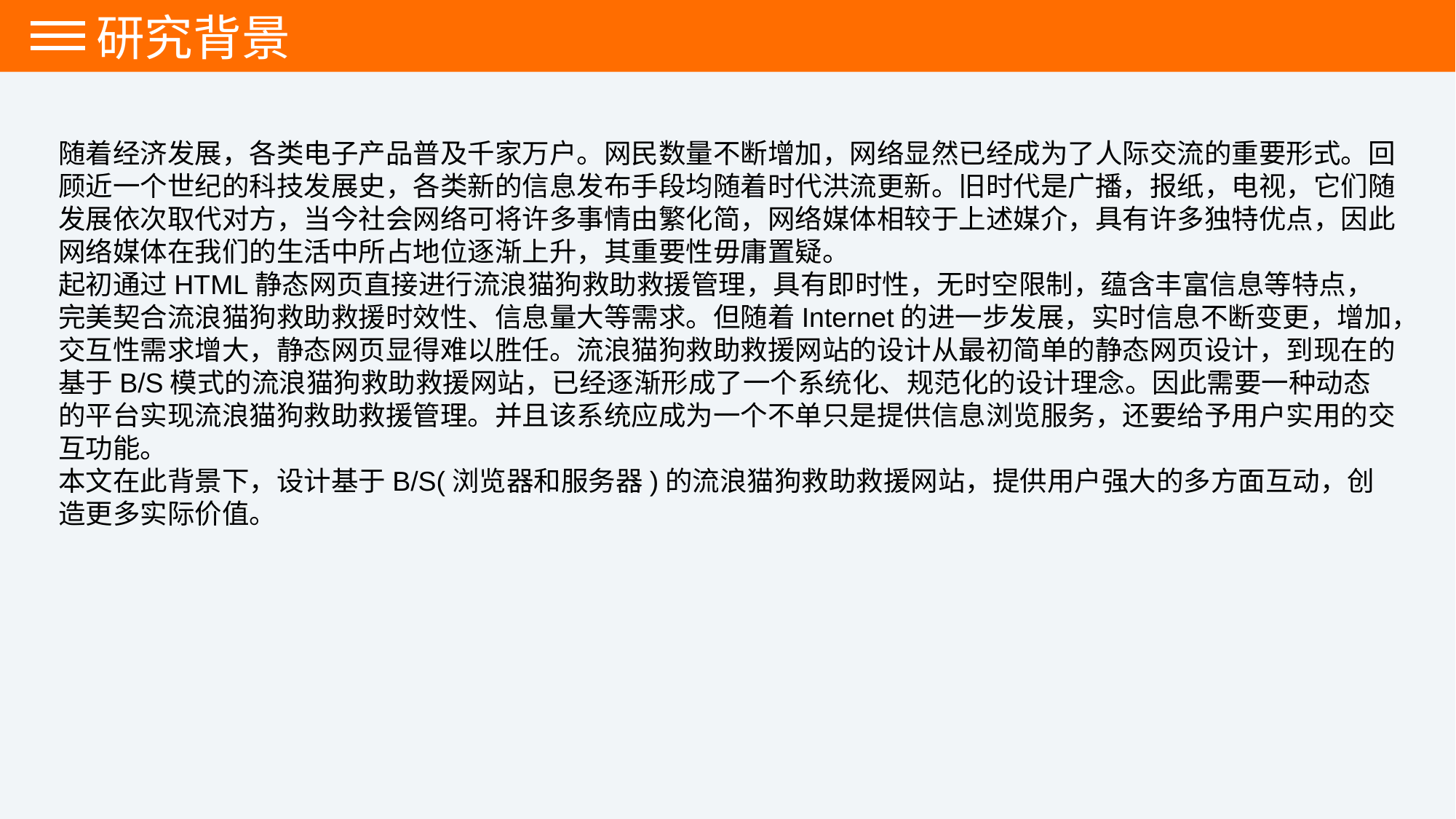

研究背景
随着经济发展，各类电子产品普及千家万户。网民数量不断增加，网络显然已经成为了人际交流的重要形式。回顾近一个世纪的科技发展史，各类新的信息发布手段均随着时代洪流更新。旧时代是广播，报纸，电视，它们随发展依次取代对方，当今社会网络可将许多事情由繁化简，网络媒体相较于上述媒介，具有许多独特优点，因此网络媒体在我们的生活中所占地位逐渐上升，其重要性毋庸置疑。
起初通过HTML静态网页直接进行流浪猫狗救助救援管理，具有即时性，无时空限制，蕴含丰富信息等特点，完美契合流浪猫狗救助救援时效性、信息量大等需求。但随着Internet的进一步发展，实时信息不断变更，增加，交互性需求增大，静态网页显得难以胜任。流浪猫狗救助救援网站的设计从最初简单的静态网页设计，到现在的基于B/S模式的流浪猫狗救助救援网站，已经逐渐形成了一个系统化、规范化的设计理念。因此需要一种动态的平台实现流浪猫狗救助救援管理。并且该系统应成为一个不单只是提供信息浏览服务，还要给予用户实用的交互功能。
本文在此背景下，设计基于B/S(浏览器和服务器)的流浪猫狗救助救援网站，提供用户强大的多方面互动，创造更多实际价值。